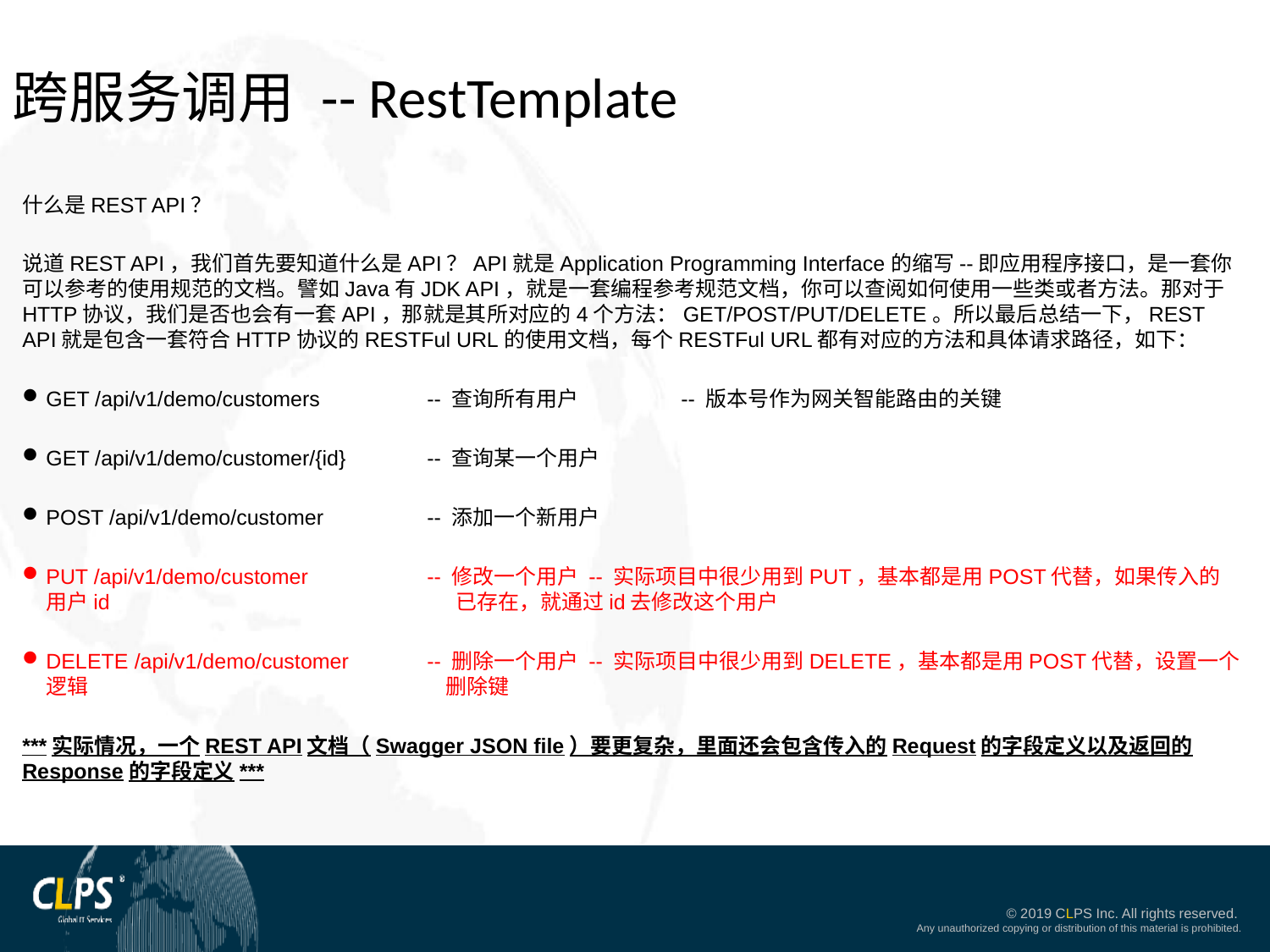

跨服务调用 -- RestTemplate

什么是REST API？

说道REST API，我们首先要知道什么是API？API就是Application Programming Interface的缩写--即应用程序接口，是一套你可以参考的使用规范的文档。譬如Java有JDK API，就是一套编程参考规范文档，你可以查阅如何使用一些类或者方法。那对于HTTP协议，我们是否也会有一套API，那就是其所对应的4个方法：GET/POST/PUT/DELETE。所以最后总结一下，REST API就是包含一套符合HTTP协议的RESTFul URL的使用文档，每个RESTFul URL都有对应的方法和具体请求路径，如下：

GET /api/v1/demo/customers	-- 查询所有用户	-- 版本号作为网关智能路由的关键

GET /api/v1/demo/customer/{id}	-- 查询某一个用户

POST /api/v1/demo/customer	-- 添加一个新用户

PUT /api/v1/demo/customer	-- 修改一个用户 -- 实际项目中很少用到PUT，基本都是用POST代替，如果传入的用户id			    已存在，就通过id去修改这个用户

DELETE /api/v1/demo/customer	-- 删除一个用户 -- 实际项目中很少用到DELETE，基本都是用POST代替，设置一个逻辑			    删除键

***实际情况，一个REST API文档（Swagger JSON file）要更复杂，里面还会包含传入的Request的字段定义以及返回的Response的字段定义***
22